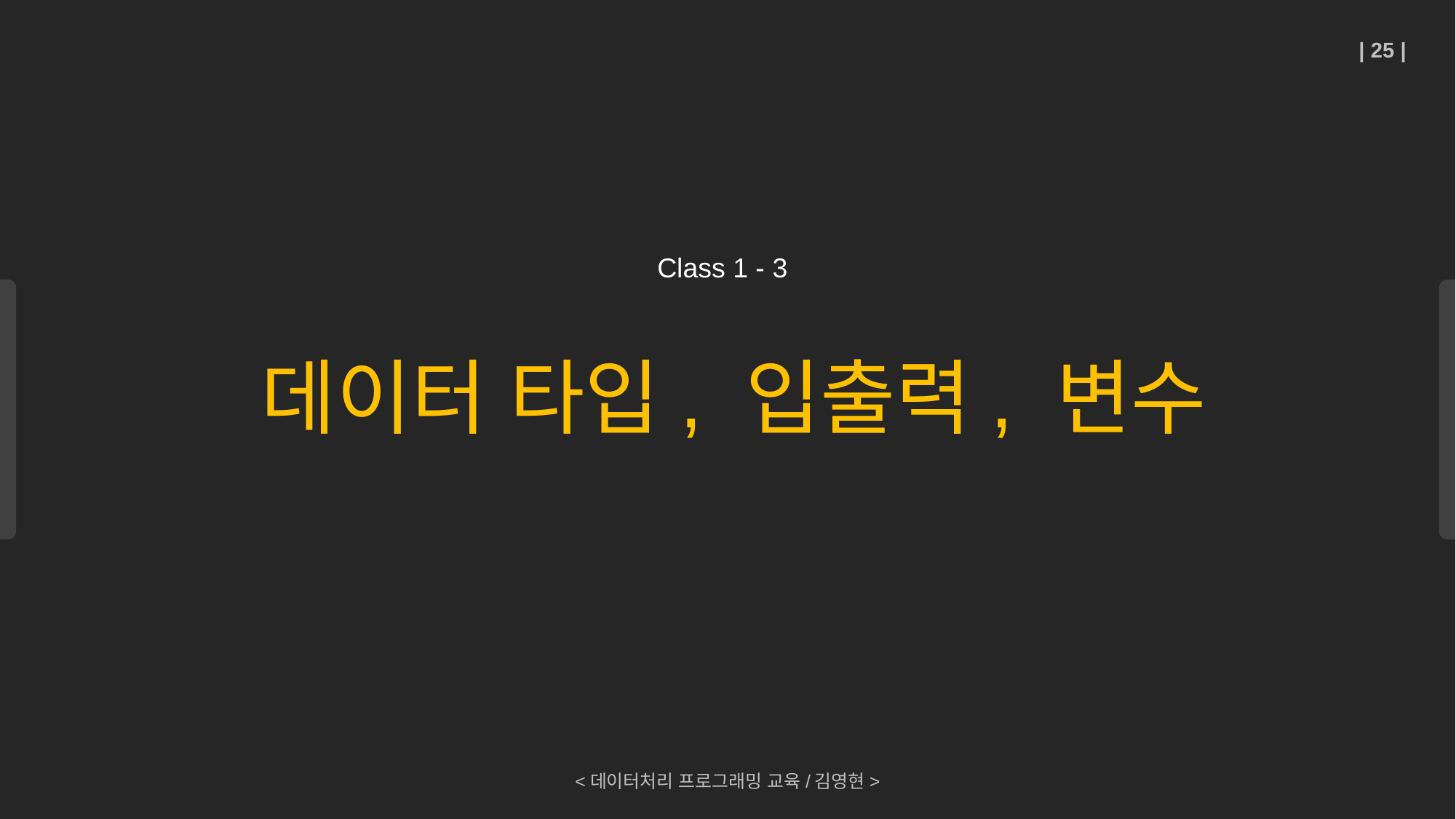

| 25 |
데이터 타입, 입출력, 변수
Class 1 - 3

<데이터처리 프로그래밍 교육/김영현>